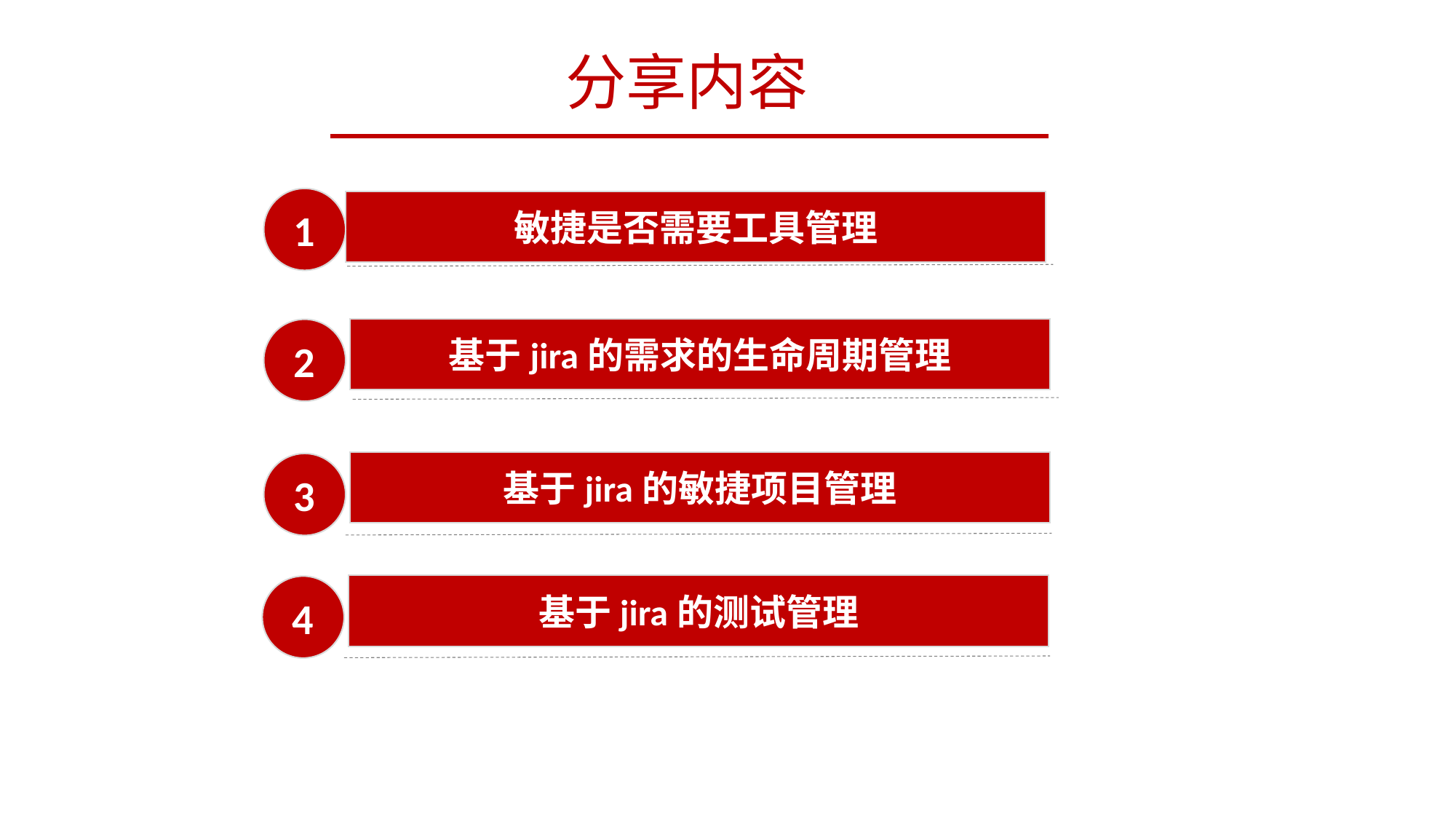

分享内容

1
敏捷是否需要工具管理
基于jira的需求的生命周期管理
2
基于jira的敏捷项目管理
3
基于jira的测试管理
4